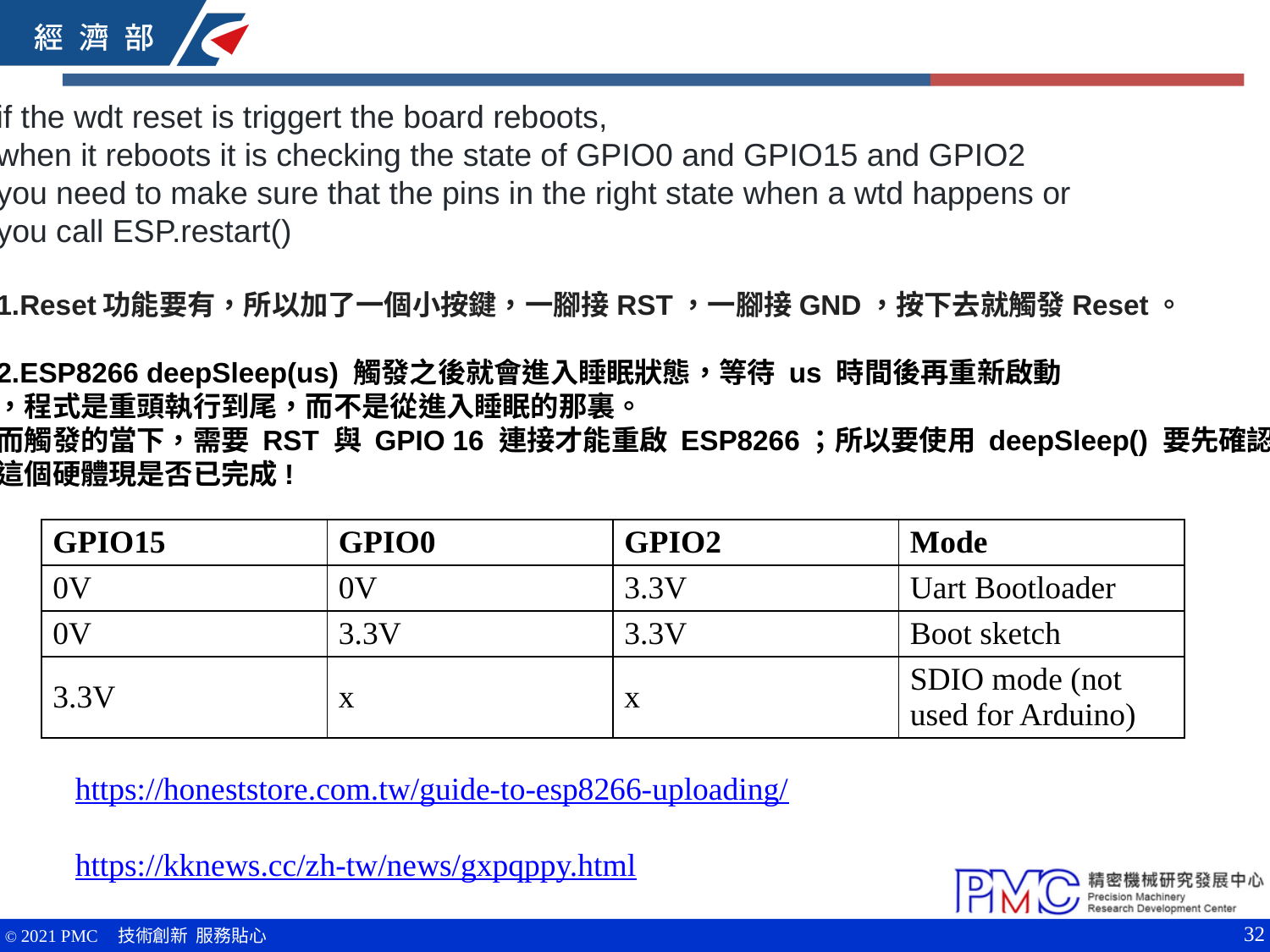

if the wdt reset is triggert the board reboots,
when it reboots it is checking the state of GPIO0 and GPIO15 and GPIO2
you need to make sure that the pins in the right state when a wtd happens or
you call ESP.restart()

1.Reset功能要有，所以加了一個小按鍵，一腳接RST，一腳接GND，按下去就觸發Reset。

2.ESP8266 deepSleep(us) 觸發之後就會進入睡眠狀態，等待 us 時間後再重新啟動
，程式是重頭執行到尾，而不是從進入睡眠的那裏。
而觸發的當下，需要 RST 與 GPIO 16 連接才能重啟 ESP8266；所以要使用 deepSleep() 要先確認
這個硬體現是否已完成!
| GPIO15 | GPIO0 | GPIO2 | Mode |
| --- | --- | --- | --- |
| 0V | 0V | 3.3V | Uart Bootloader |
| 0V | 3.3V | 3.3V | Boot sketch |
| 3.3V | x | x | SDIO mode (not used for Arduino) |
https://honeststore.com.tw/guide-to-esp8266-uploading/

https://kknews.cc/zh-tw/news/gxpqppy.html

32